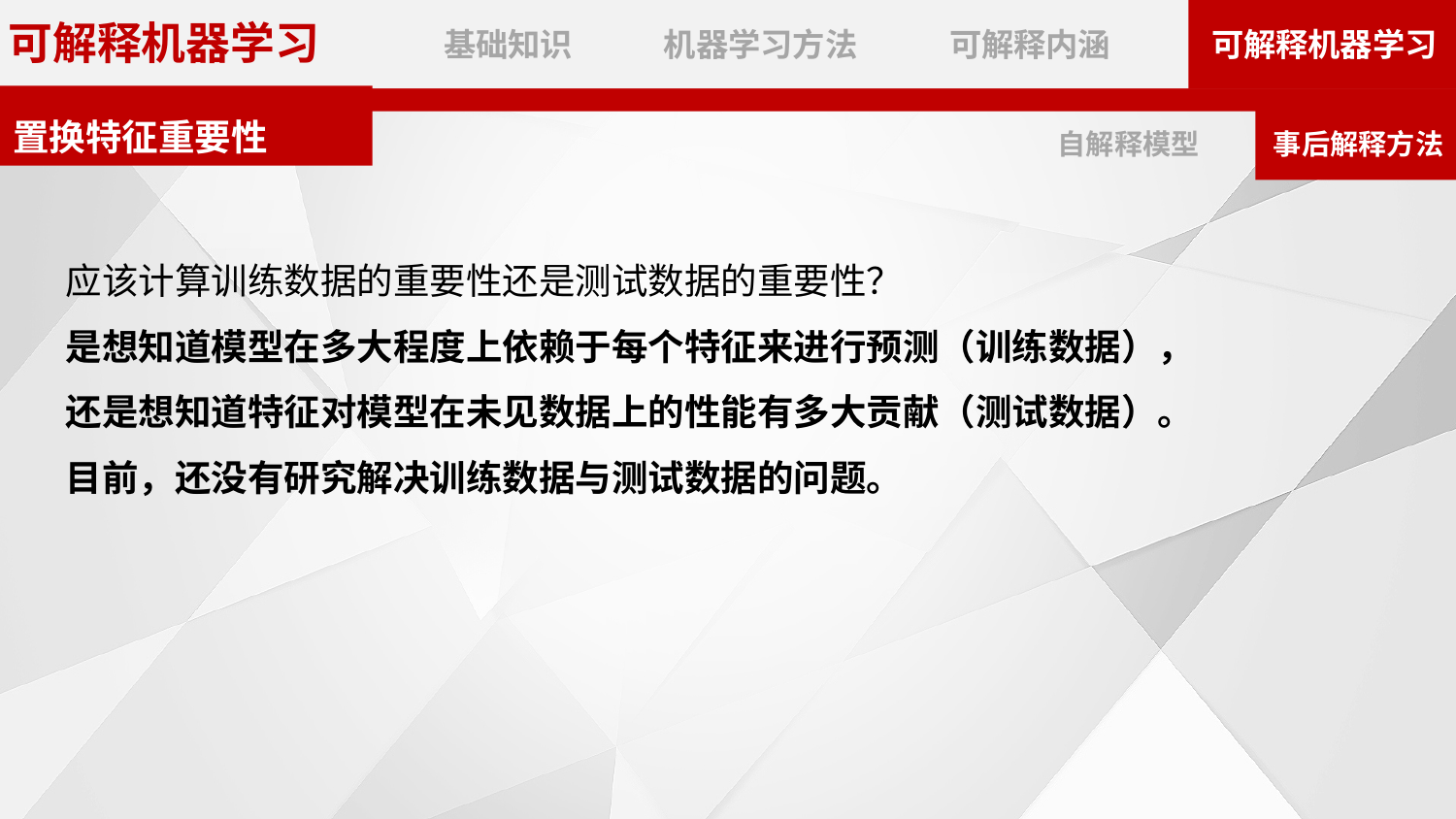

应该计算训练数据的重要性还是测试数据的重要性？
是想知道模型在多大程度上依赖于每个特征来进行预测（训练数据），
还是想知道特征对模型在未见数据上的性能有多大贡献（测试数据）。
目前，还没有研究解决训练数据与测试数据的问题。